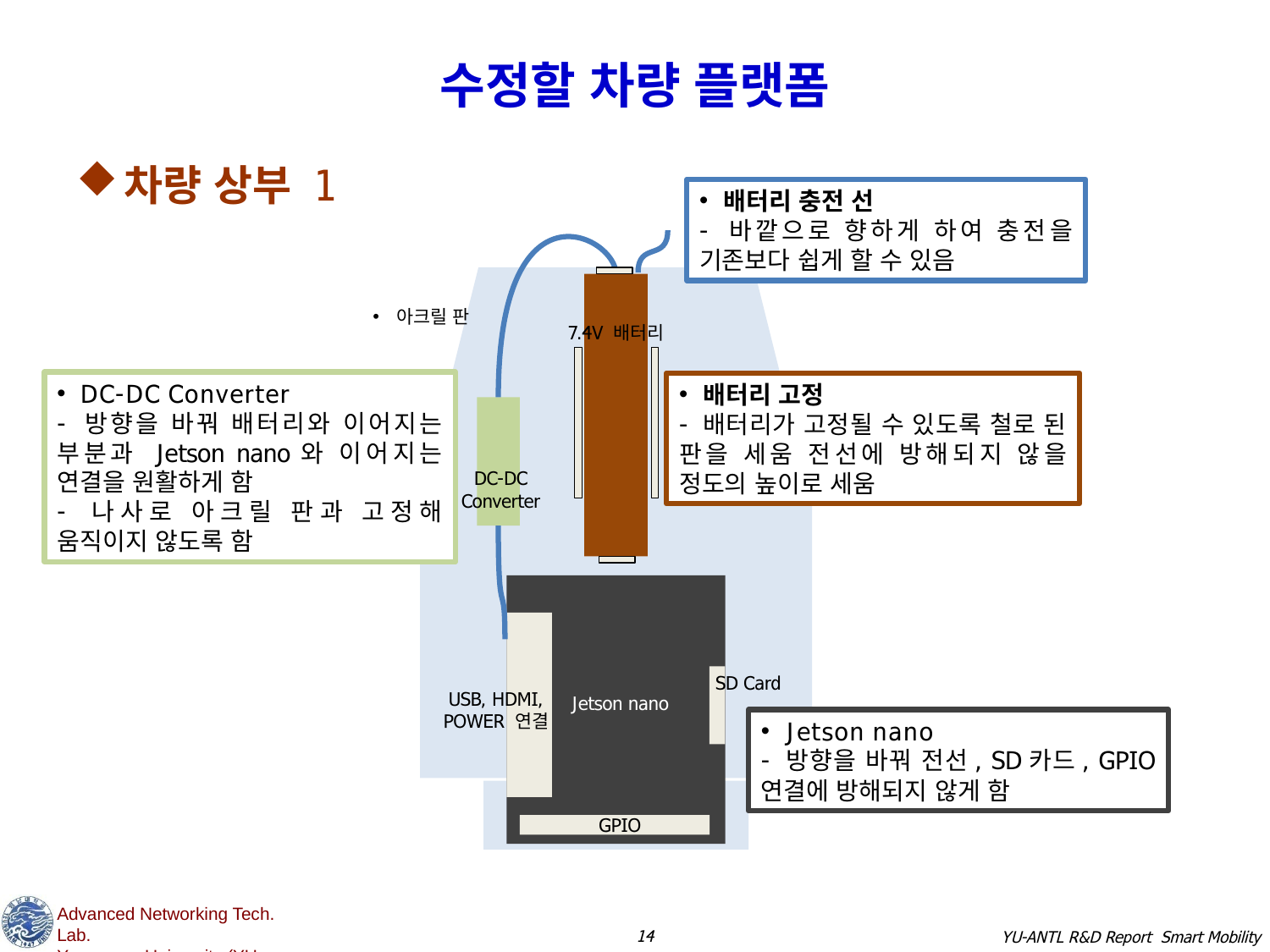

# 수정할 차량 플랫폼
차량 상부 1
배터리 충전 선
- 바깥으로 향하게 하여 충전을 기존보다 쉽게 할 수 있음

아크릴 판
7.4V 배터리

DC-DC Converter
- 방향을 바꿔 배터리와 이어지는 부분과 Jetson nano와 이어지는 연결을 원활하게 함
- 나사로 아크릴 판과 고정해 움직이지 않도록 함
배터리 고정
- 배터리가 고정될 수 있도록 철로 된 판을 세움 전선에 방해되지 않을 정도의 높이로 세움

DC-DC Converter

SD Card

USB, HDMI, POWER 연결
Jetson nano
Jetson nano
- 방향을 바꿔 전선, SD카드, GPIO 연결에 방해되지 않게 함

GPIO